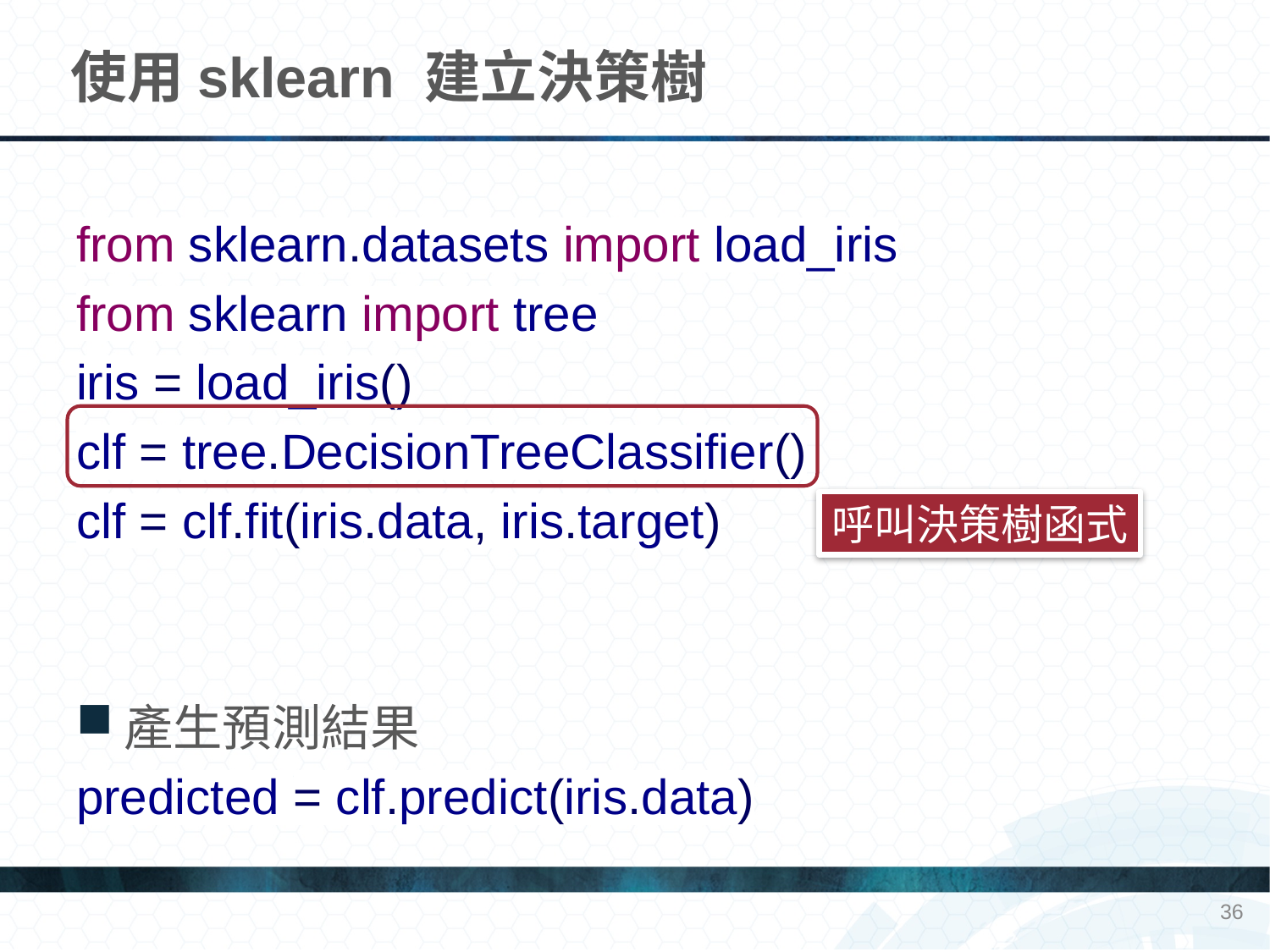

# 使用sklearn 建立決策樹
from sklearn.datasets import load_iris
from sklearn import tree
iris = load_iris()
clf = tree.DecisionTreeClassifier()
clf = clf.fit(iris.data, iris.target)

產生預測結果
predicted = clf.predict(iris.data)

呼叫決策樹函式
36